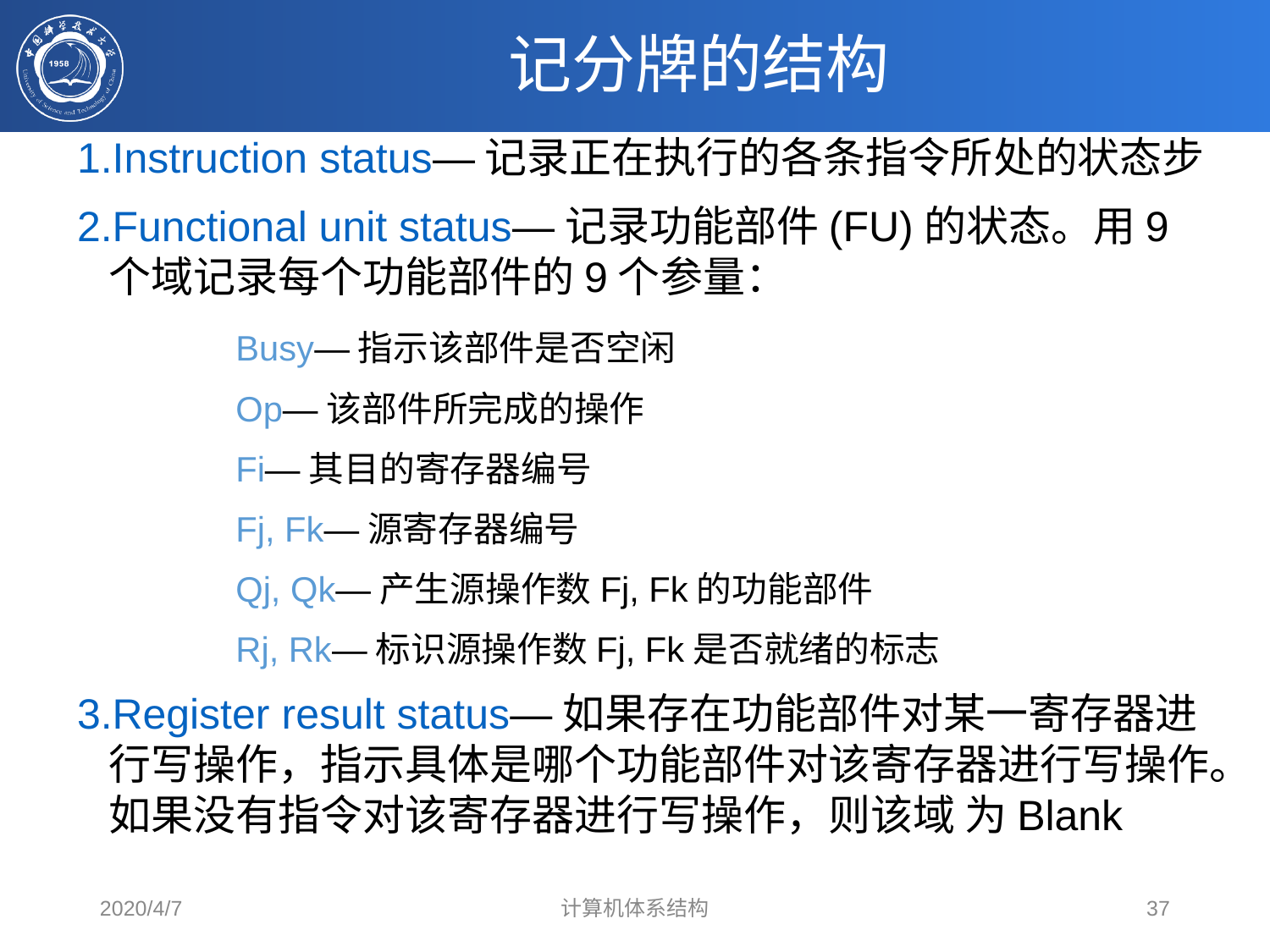

# 记分牌的结构

1.Instruction status—记录正在执行的各条指令所处的状态步
2.Functional unit status—记录功能部件(FU)的状态。用9个域记录每个功能部件的9个参量：
		Busy—指示该部件是否空闲
		Op—该部件所完成的操作
		Fi—其目的寄存器编号
		Fj, Fk—源寄存器编号
		Qj, Qk—产生源操作数Fj, Fk的功能部件
		Rj, Rk—标识源操作数Fj, Fk是否就绪的标志
3.Register result status—如果存在功能部件对某一寄存器进行写操作，指示具体是哪个功能部件对该寄存器进行写操作。如果没有指令对该寄存器进行写操作，则该域 为Blank
2020/4/7
计算机体系结构
37